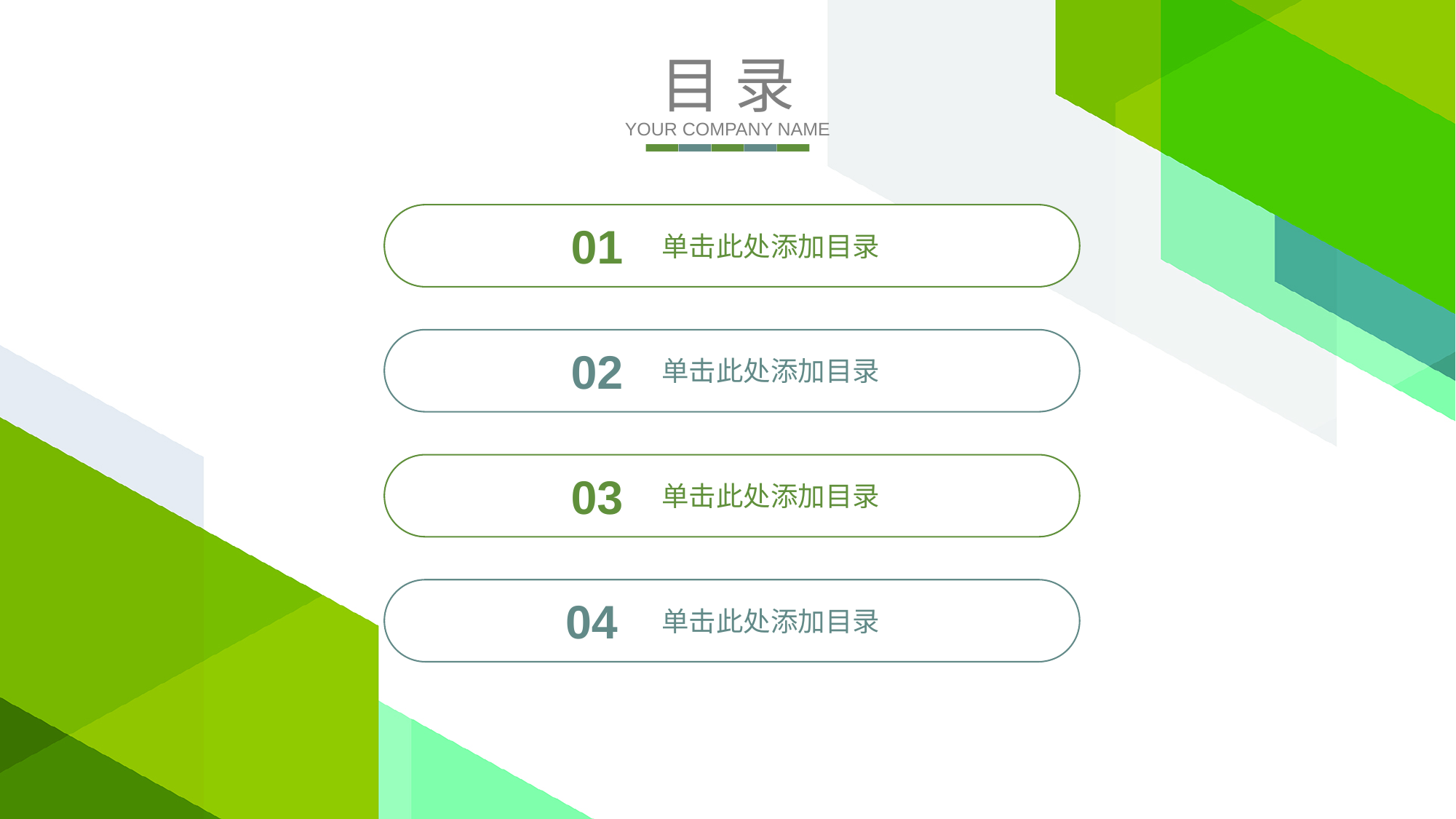

目 录
YOUR COMPANY NAME

01
单击此处添加目录

02
单击此处添加目录

03
单击此处添加目录

04
单击此处添加目录